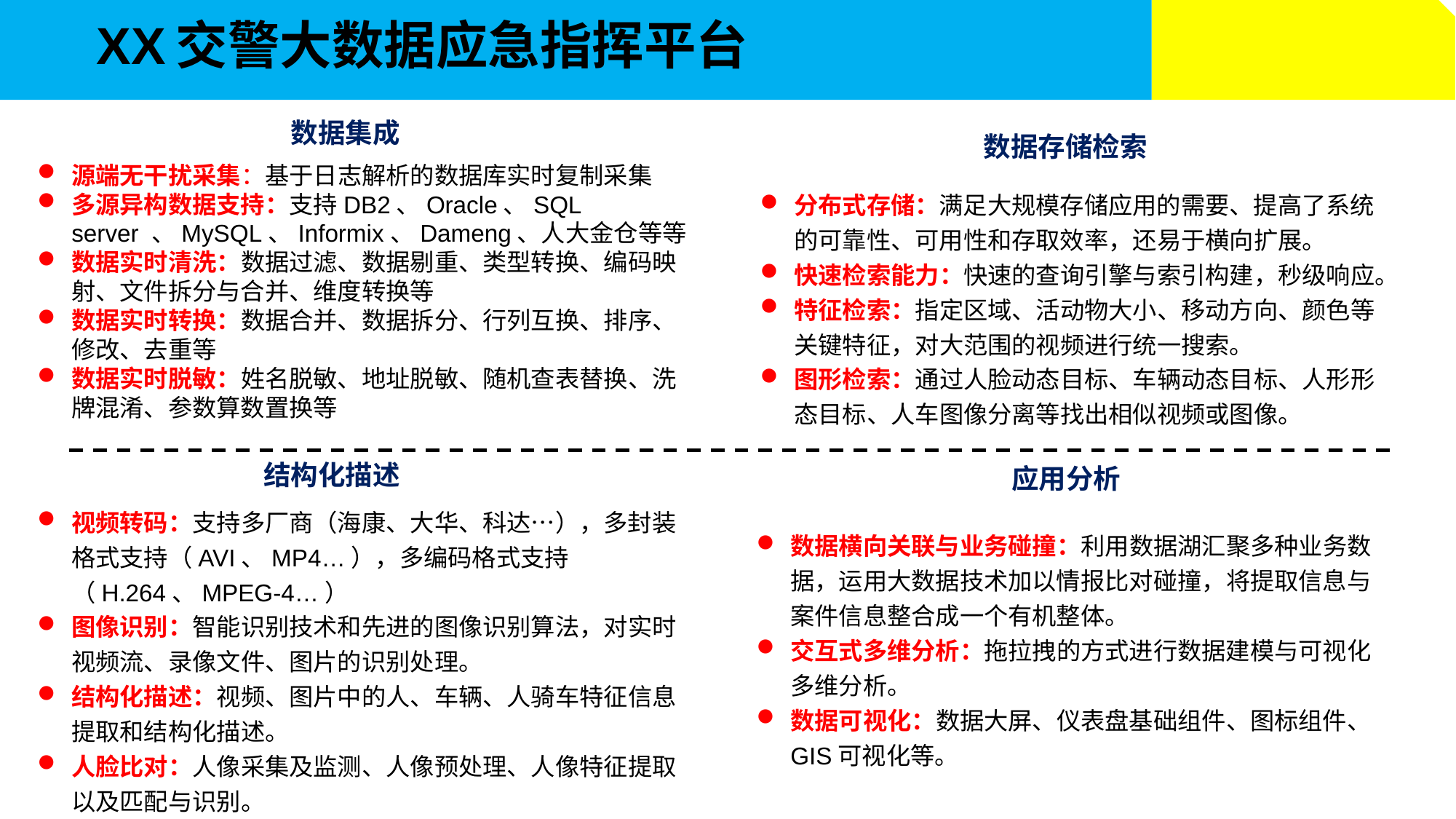

# XX交警大数据应急指挥平台
数据集成
数据存储检索
源端无干扰采集：基于日志解析的数据库实时复制采集
多源异构数据支持：支持DB2、Oracle、SQL server 、MySQL、Informix、Dameng、人大金仓等等
数据实时清洗：数据过滤、数据剔重、类型转换、编码映射、文件拆分与合并、维度转换等
数据实时转换：数据合并、数据拆分、行列互换、排序、修改、去重等
数据实时脱敏：姓名脱敏、地址脱敏、随机查表替换、洗牌混淆、参数算数置换等
分布式存储：满足大规模存储应用的需要、提高了系统的可靠性、可用性和存取效率，还易于横向扩展。
快速检索能力：快速的查询引擎与索引构建，秒级响应。
特征检索：指定区域、活动物大小、移动方向、颜色等关键特征，对大范围的视频进行统一搜索。
图形检索：通过人脸动态目标、车辆动态目标、人形形态目标、人车图像分离等找出相似视频或图像。
结构化描述
应用分析
视频转码：支持多厂商（海康、大华、科达…），多封装格式支持（AVI、MP4…），多编码格式支持（H.264、MPEG-4…）
图像识别：智能识别技术和先进的图像识别算法，对实时视频流、录像文件、图片的识别处理。
结构化描述：视频、图片中的人、车辆、人骑车特征信息提取和结构化描述。
人脸比对：人像采集及监测、人像预处理、人像特征提取以及匹配与识别。
数据横向关联与业务碰撞：利用数据湖汇聚多种业务数据，运用大数据技术加以情报比对碰撞，将提取信息与案件信息整合成一个有机整体。
交互式多维分析：拖拉拽的方式进行数据建模与可视化多维分析。
数据可视化：数据大屏、仪表盘基础组件、图标组件、GIS可视化等。